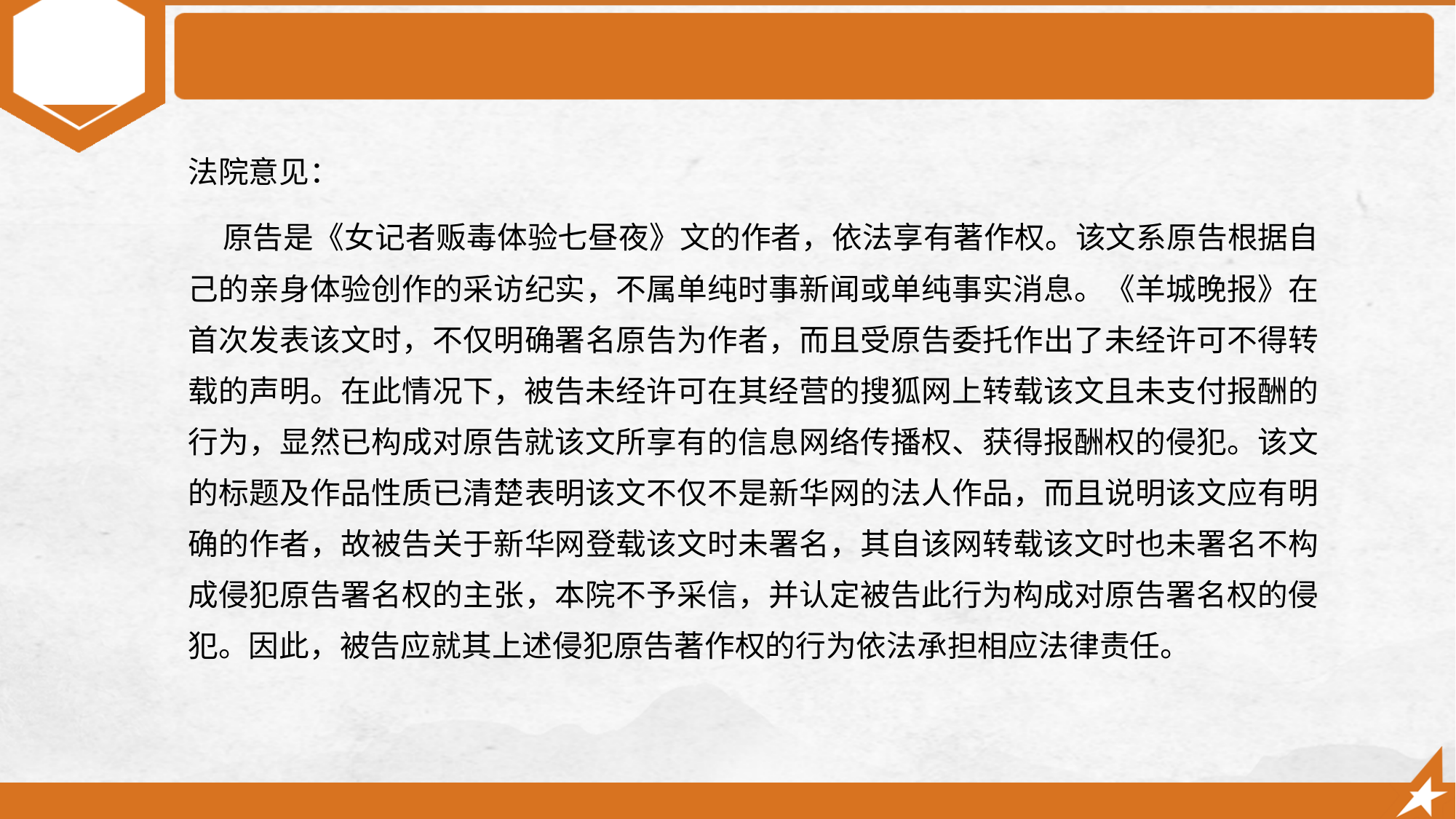

法院意见：
    原告是《女记者贩毒体验七昼夜》文的作者，依法享有著作权。该文系原告根据自己的亲身体验创作的采访纪实，不属单纯时事新闻或单纯事实消息。《羊城晚报》在首次发表该文时，不仅明确署名原告为作者，而且受原告委托作出了未经许可不得转载的声明。在此情况下，被告未经许可在其经营的搜狐网上转载该文且未支付报酬的行为，显然已构成对原告就该文所享有的信息网络传播权、获得报酬权的侵犯。该文的标题及作品性质已清楚表明该文不仅不是新华网的法人作品，而且说明该文应有明确的作者，故被告关于新华网登载该文时未署名，其自该网转载该文时也未署名不构成侵犯原告署名权的主张，本院不予采信，并认定被告此行为构成对原告署名权的侵犯。因此，被告应就其上述侵犯原告著作权的行为依法承担相应法律责任。